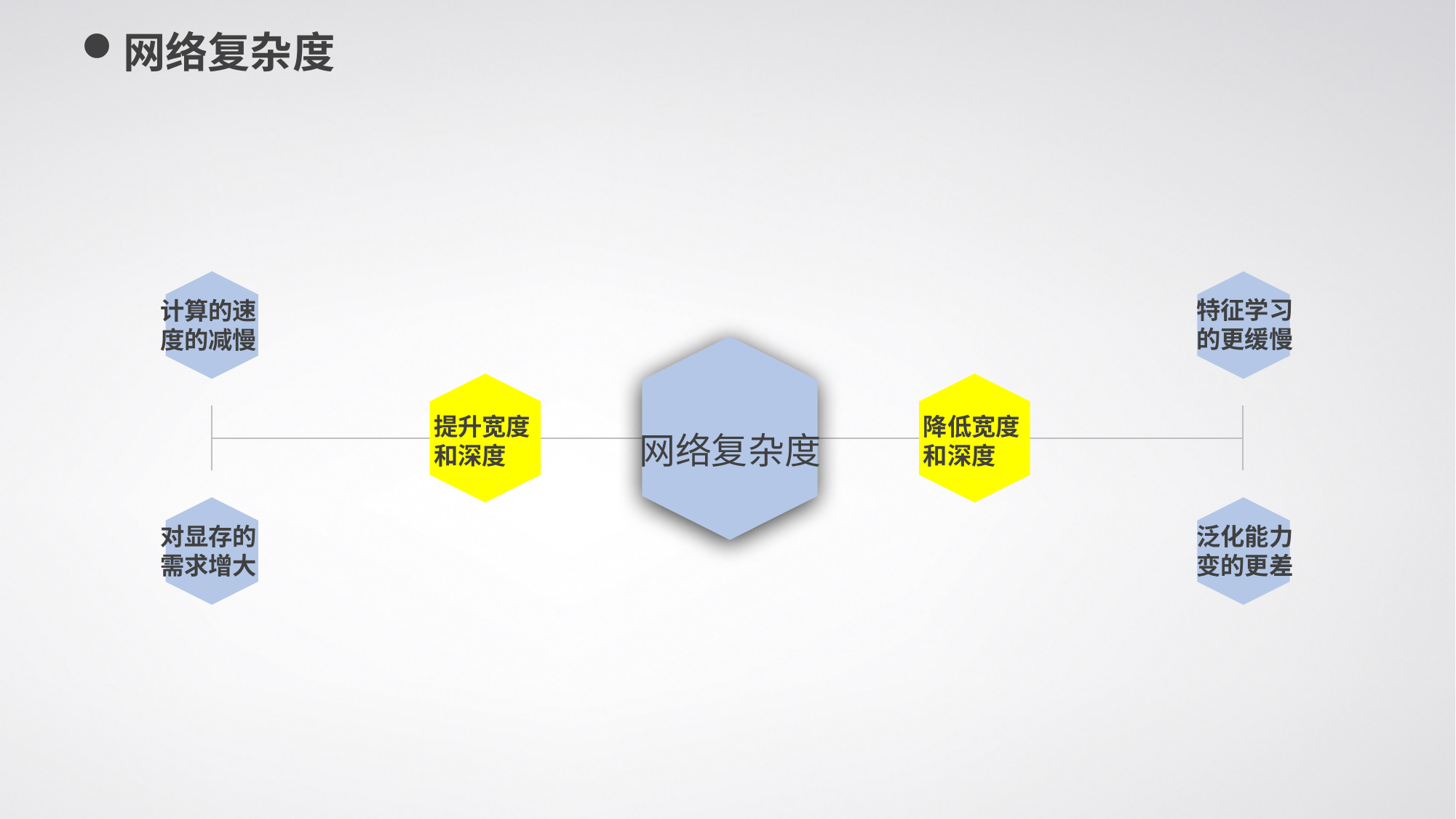

网络复杂度

特征学习的更缓慢
计算的速度的减慢

提升宽度和深度
网络复杂度
降低宽度和深度

对显存的需求增大
泛化能力变的更差